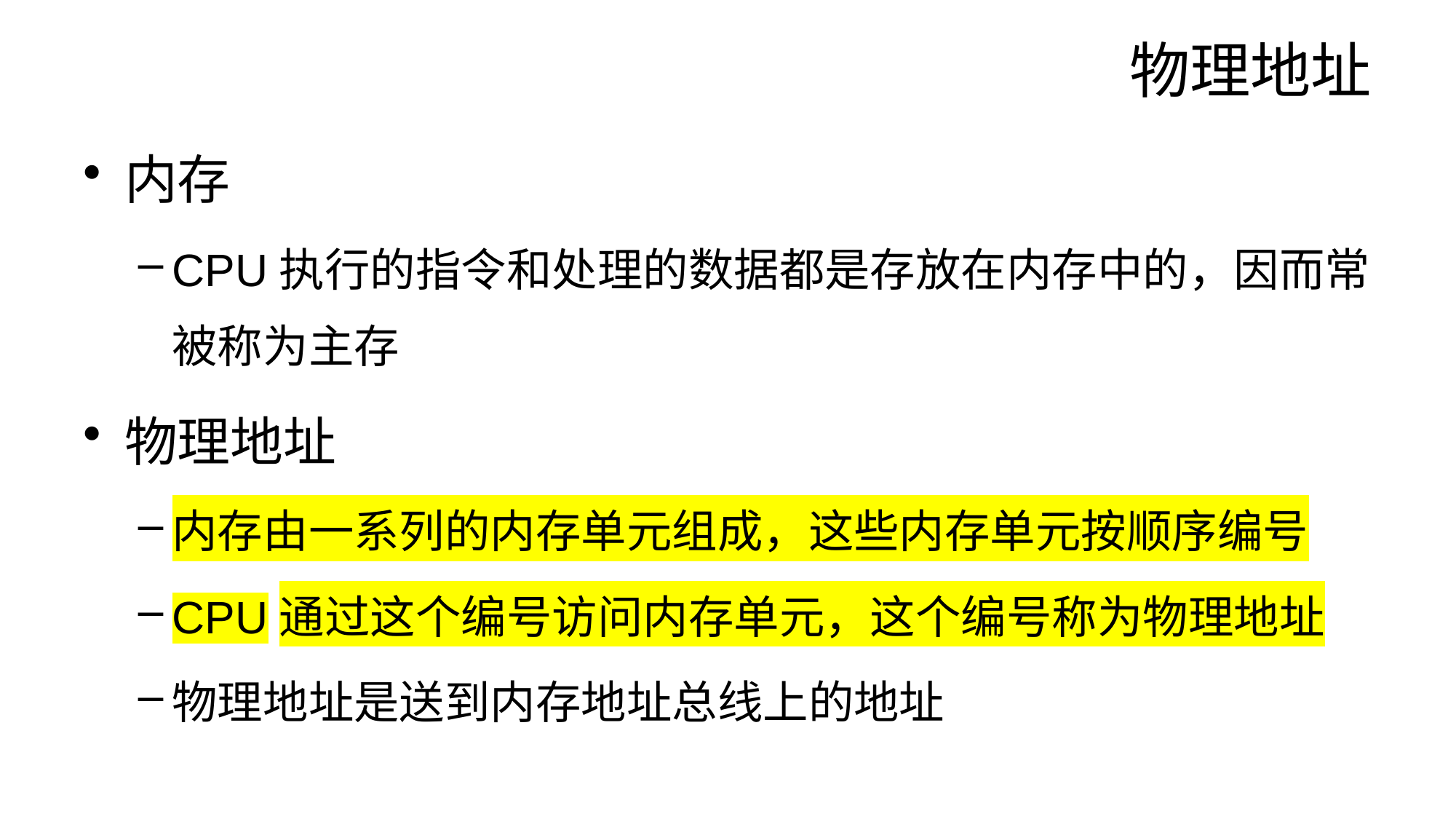

# 物理地址
内存
CPU执行的指令和处理的数据都是存放在内存中的，因而常被称为主存
物理地址
内存由一系列的内存单元组成，这些内存单元按顺序编号
CPU通过这个编号访问内存单元，这个编号称为物理地址
物理地址是送到内存地址总线上的地址